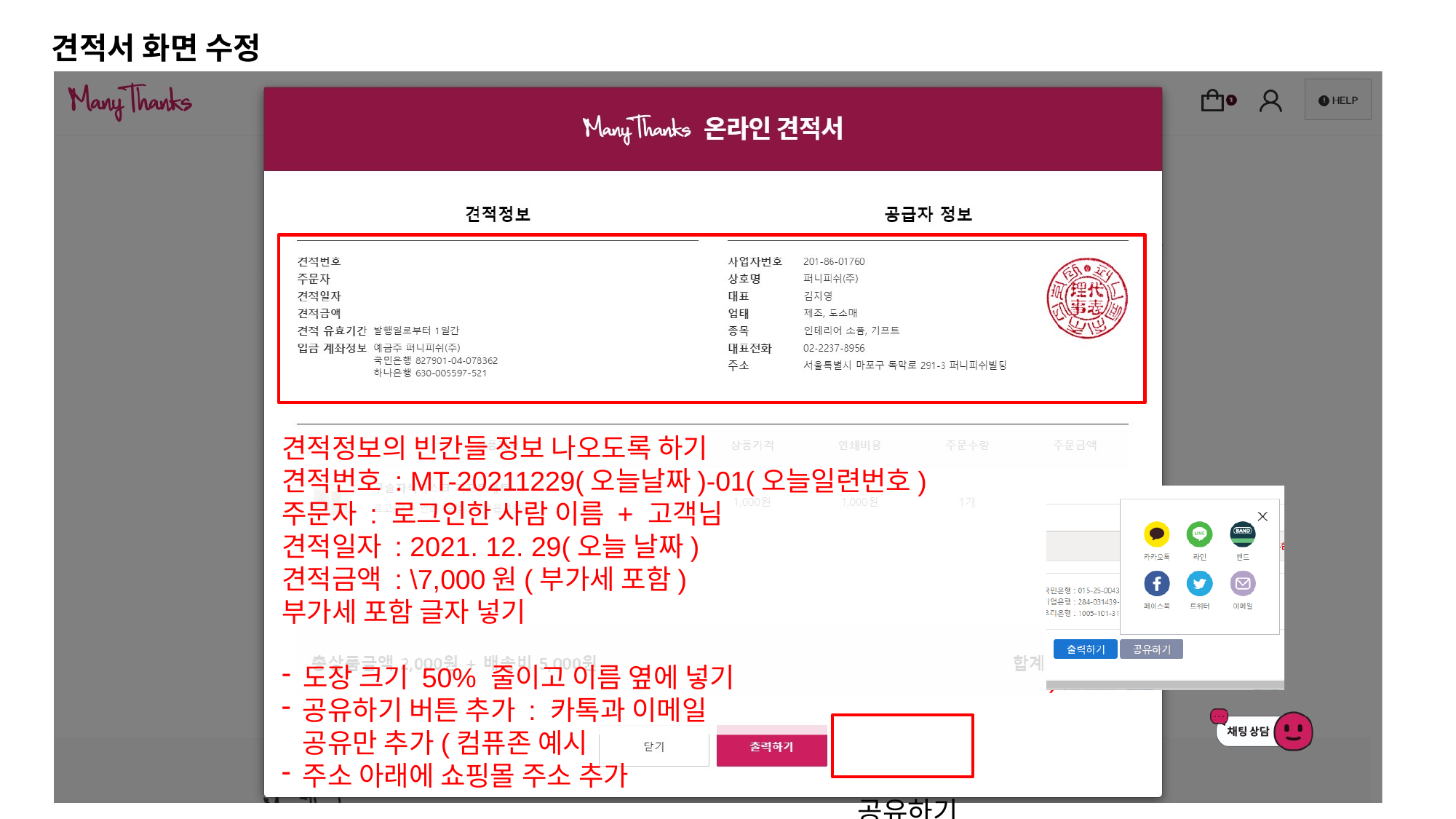

# 견적서 화면 수정

견적정보의 빈칸들 정보 나오도록 하기
견적번호 : MT-20211229(오늘날짜)-01(오늘일련번호)
주문자 : 로그인한 사람 이름 + 고객님  견적일자 : 2021. 12. 29(오늘 날짜)
견적금액 : \7,000원(부가세 포함) 부가세 포함 글자 넣기
도장 크기 50% 줄이고 이름 옆에 넣기
공유하기 버튼 추가 : 카톡과 이메일 공유만 추가(컴퓨존 예시
주소 아래에 쇼핑몰 주소 추가
공유하기

)